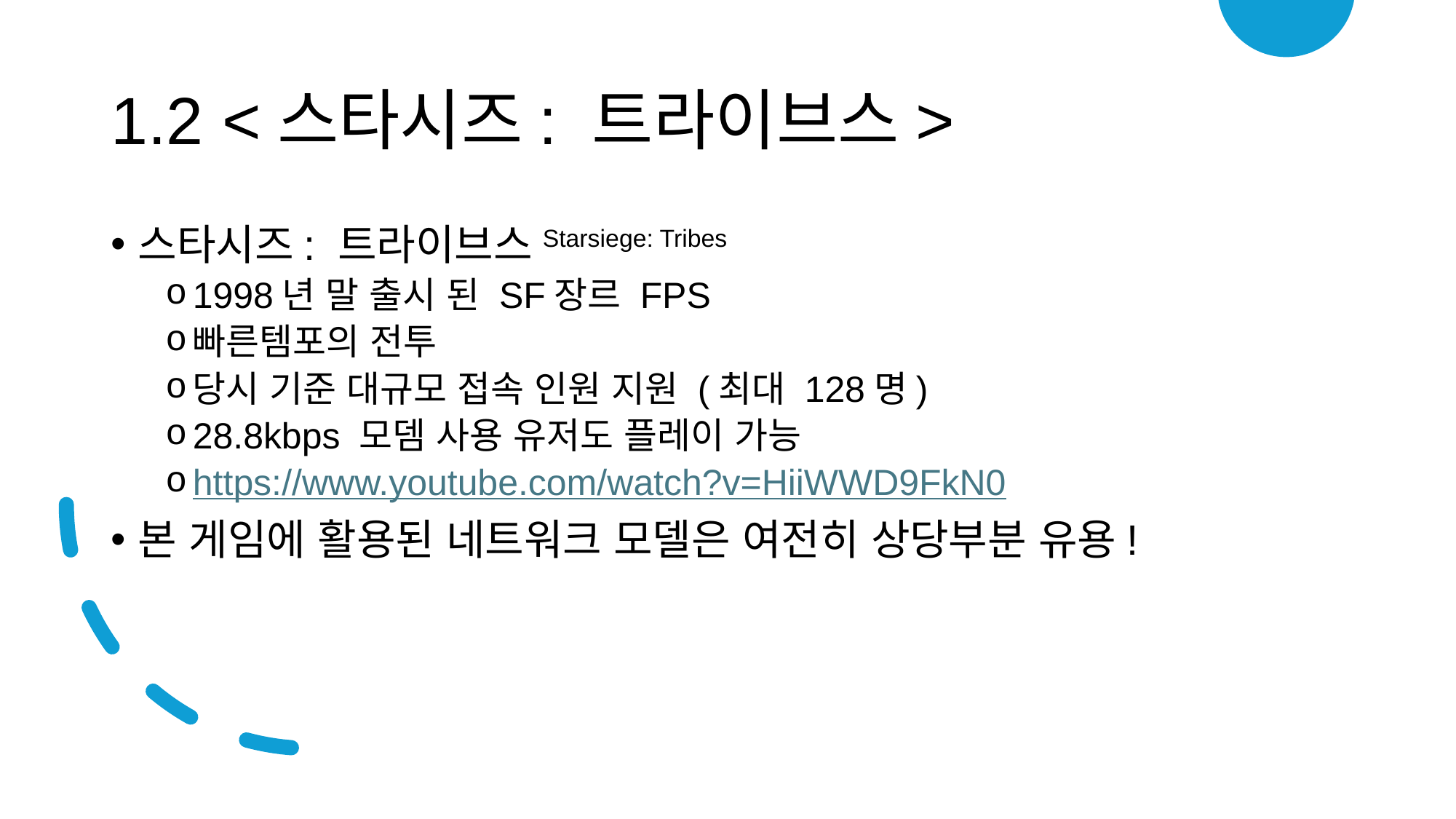

# 1.2 <스타시즈: 트라이브스>
스타시즈: 트라이브스Starsiege: Tribes
1998년 말 출시 된 SF장르 FPS
빠른템포의 전투
당시 기준 대규모 접속 인원 지원 (최대 128명)
28.8kbps 모뎀 사용 유저도 플레이 가능
https://www.youtube.com/watch?v=HiiWWD9FkN0
본 게임에 활용된 네트워크 모델은 여전히 상당부분 유용!